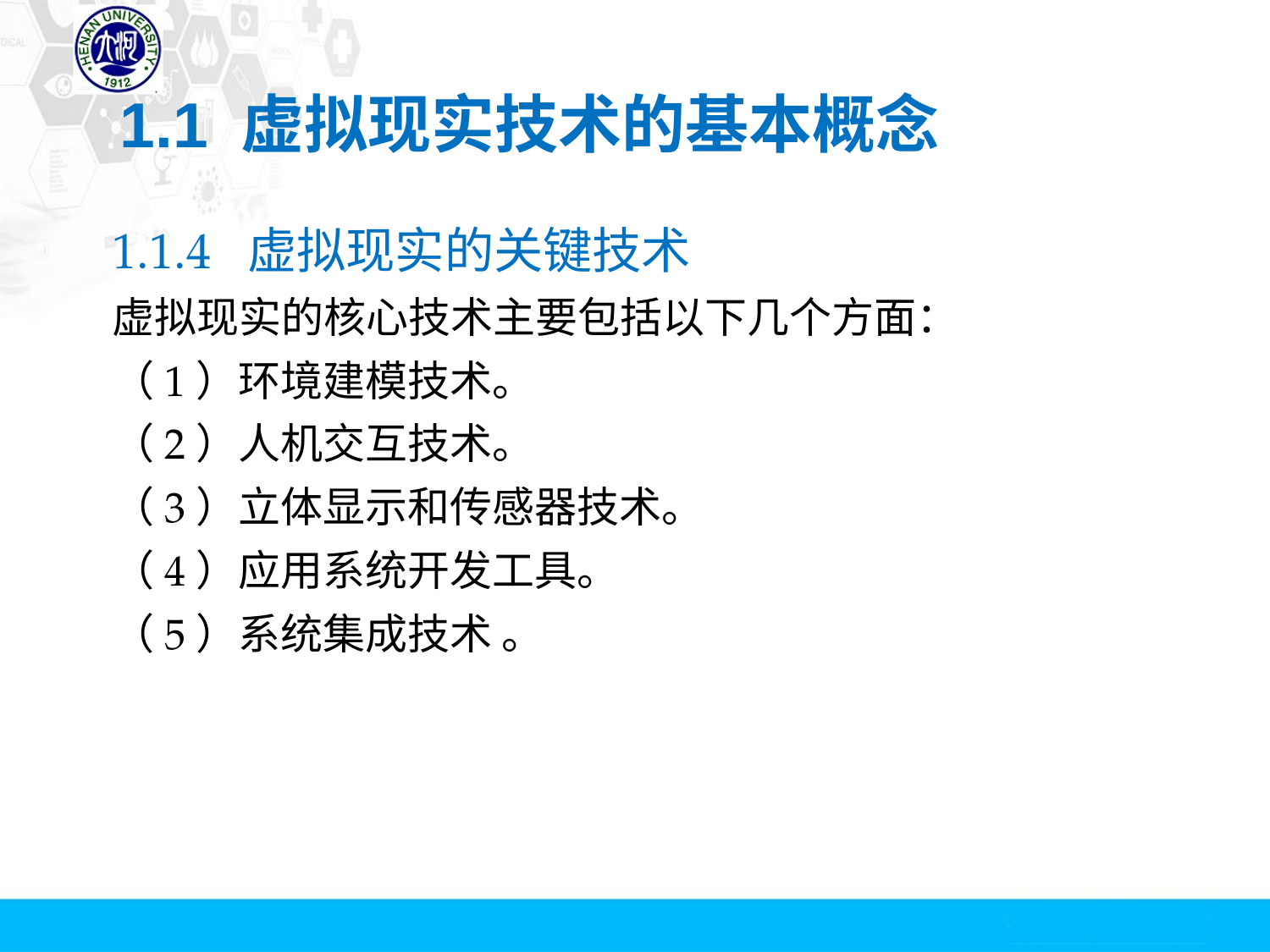

# 1.1 虚拟现实技术的基本概念
1.1.4  虚拟现实的关键技术
虚拟现实的核心技术主要包括以下几个方面：
（1）环境建模技术。
（2）人机交互技术。
（3）立体显示和传感器技术。
（4）应用系统开发工具。
（5）系统集成技术 。